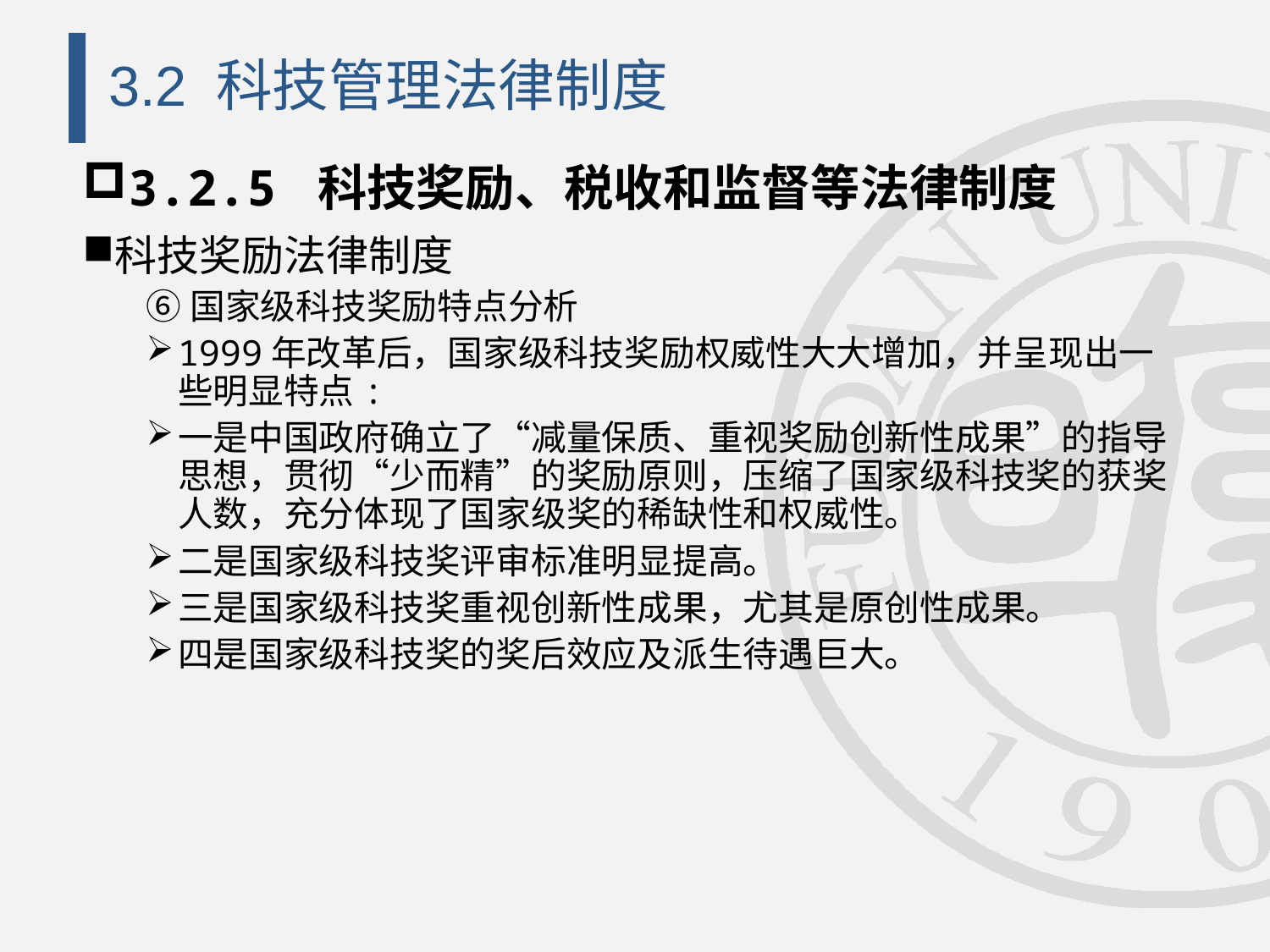

# 3.2 科技管理法律制度
3.2.5 科技奖励、税收和监督等法律制度
科技奖励法律制度
⑥国家级科技奖励特点分析
1999年改革后，国家级科技奖励权威性大大增加，并呈现出一些明显特点:
一是中国政府确立了“减量保质、重视奖励创新性成果”的指导思想，贯彻“少而精”的奖励原则，压缩了国家级科技奖的获奖人数，充分体现了国家级奖的稀缺性和权威性。
二是国家级科技奖评审标准明显提高。
三是国家级科技奖重视创新性成果，尤其是原创性成果。
四是国家级科技奖的奖后效应及派生待遇巨大。